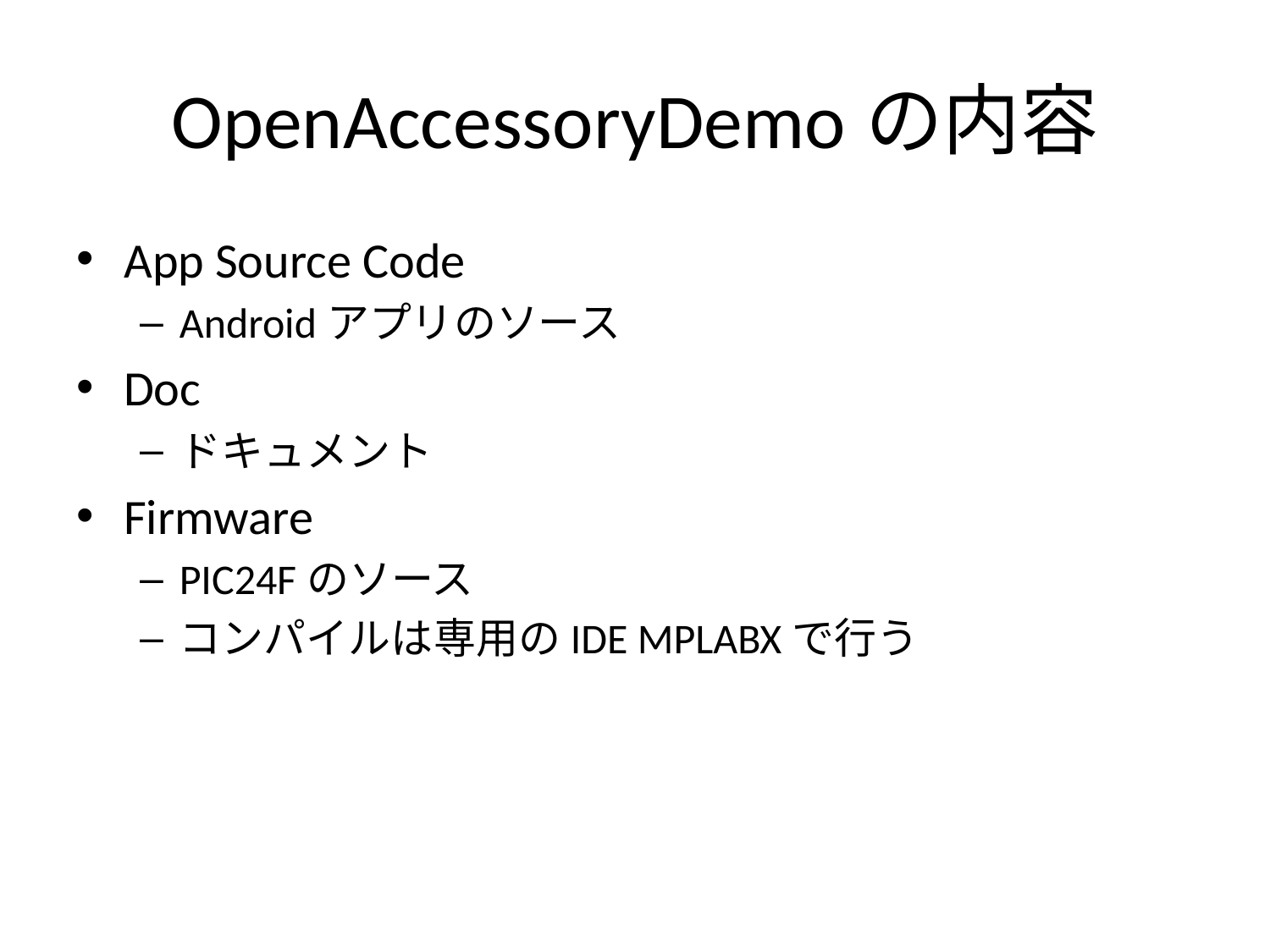

# OpenAccessoryDemoの内容
App Source Code
Androidアプリのソース
Doc
ドキュメント
Firmware
PIC24Fのソース
コンパイルは専用のIDE MPLABXで行う